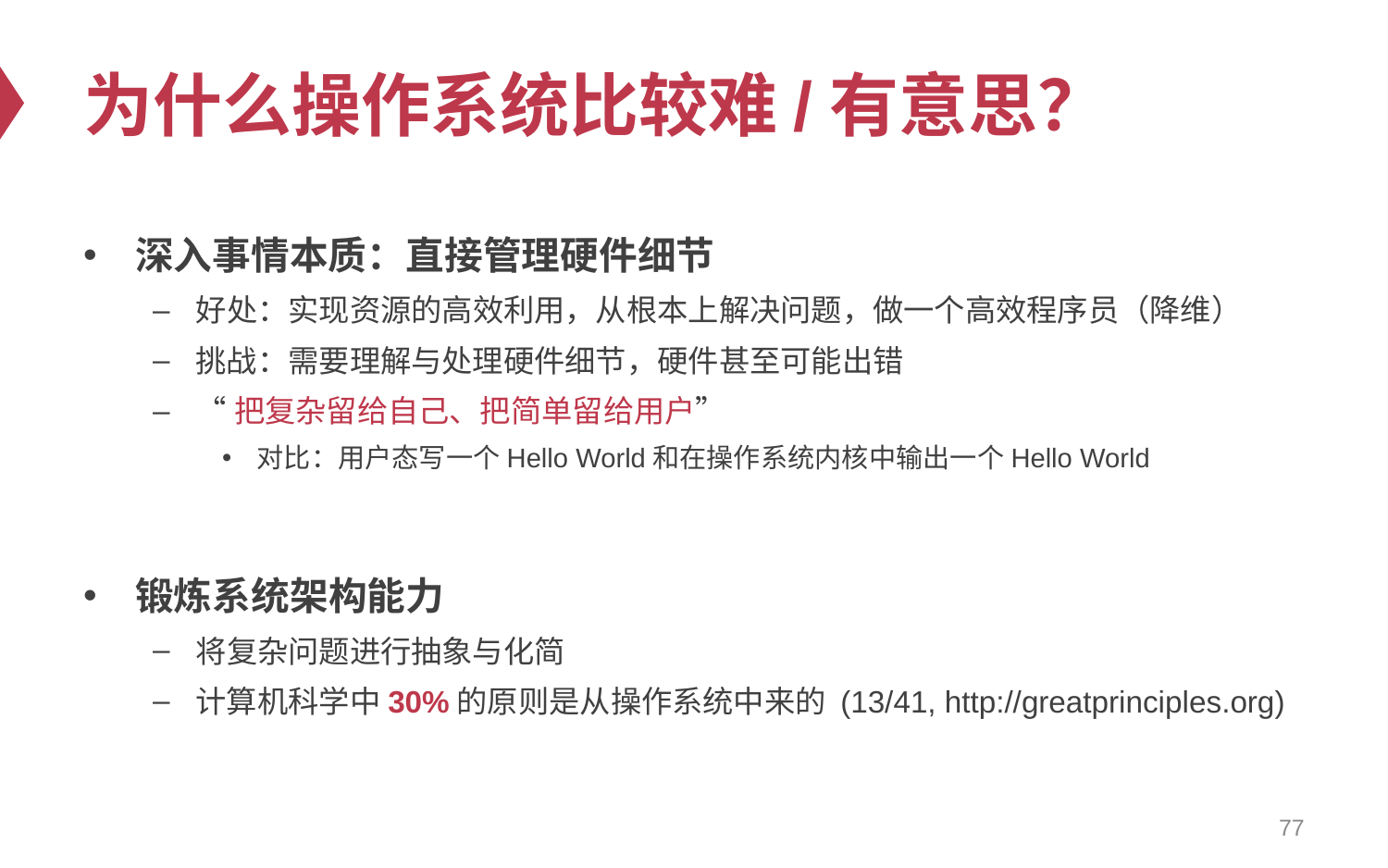

# 为什么操作系统比较难/有意思？
深入事情本质：直接管理硬件细节
好处：实现资源的高效利用，从根本上解决问题，做一个高效程序员（降维）
挑战：需要理解与处理硬件细节，硬件甚至可能出错
“把复杂留给自己、把简单留给用户”
对比：用户态写一个Hello World和在操作系统内核中输出一个Hello World

锻炼系统架构能力
将复杂问题进行抽象与化简
计算机科学中30%的原则是从操作系统中来的 (13/41, http://greatprinciples.org)
77